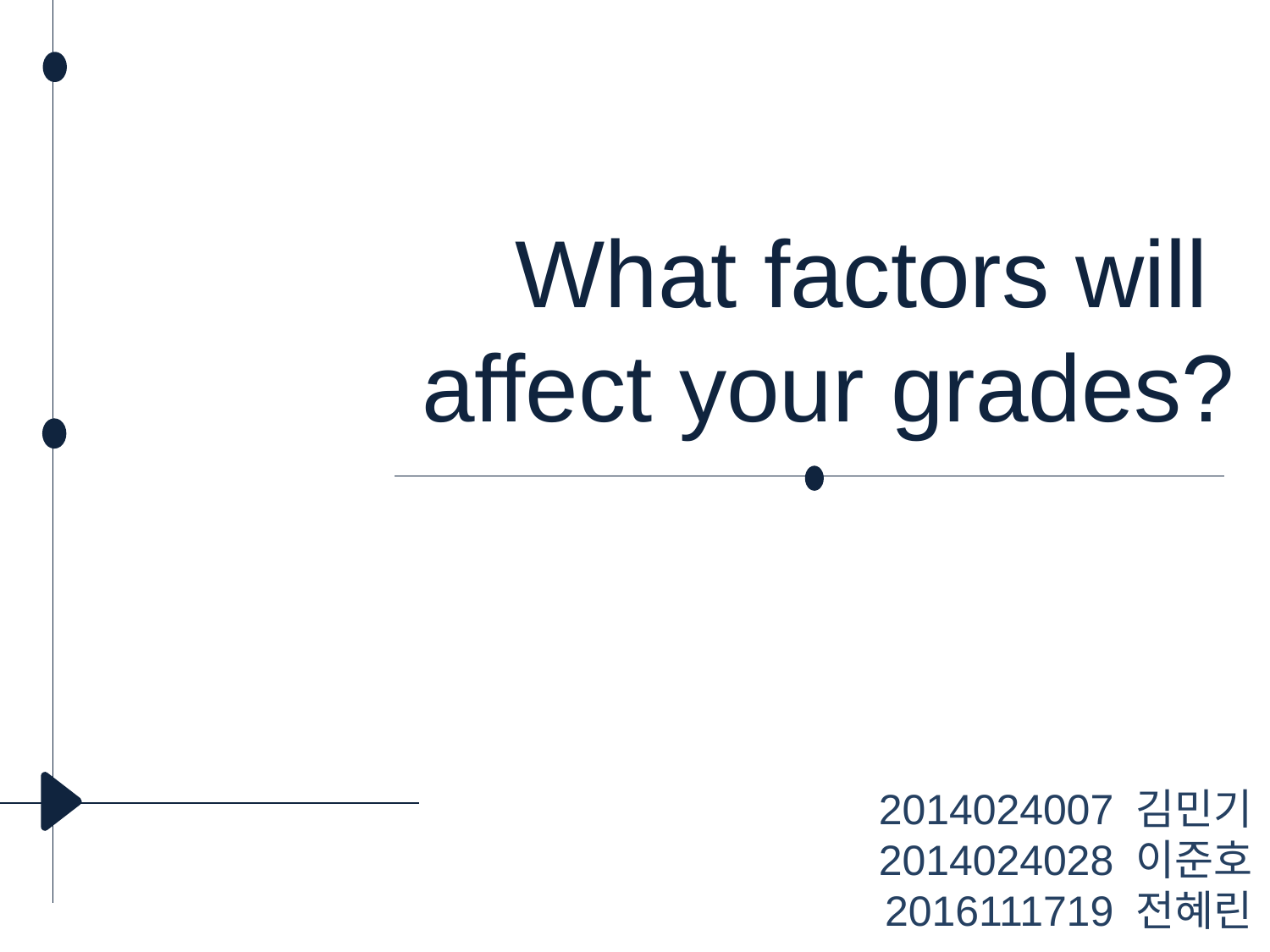

What factors will
affect your grades?

2014024007 김민기
2014024028 이준호
2016111719 전혜린